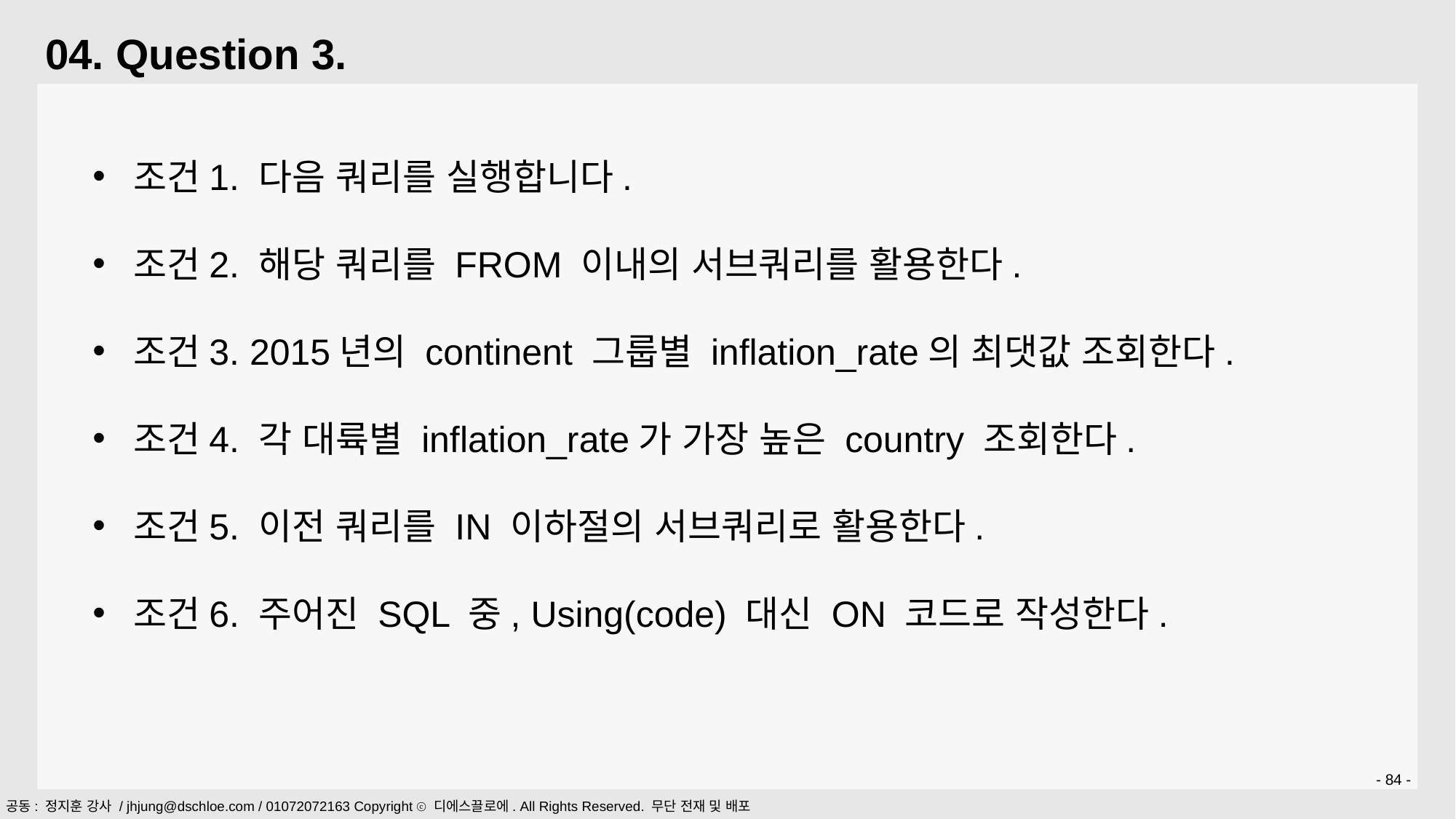

04. Question 3.
조건1. 다음 쿼리를 실행합니다.

조건2. 해당 쿼리를 FROM 이내의 서브쿼리를 활용한다.

조건3. 2015년의 continent 그룹별 inflation_rate의 최댓값 조회한다.

조건4. 각 대륙별 inflation_rate가 가장 높은 country 조회한다.

조건5. 이전 쿼리를 IN 이하절의 서브쿼리로 활용한다.

조건6. 주어진 SQL 중, Using(code) 대신 ON 코드로 작성한다.
- 84 -